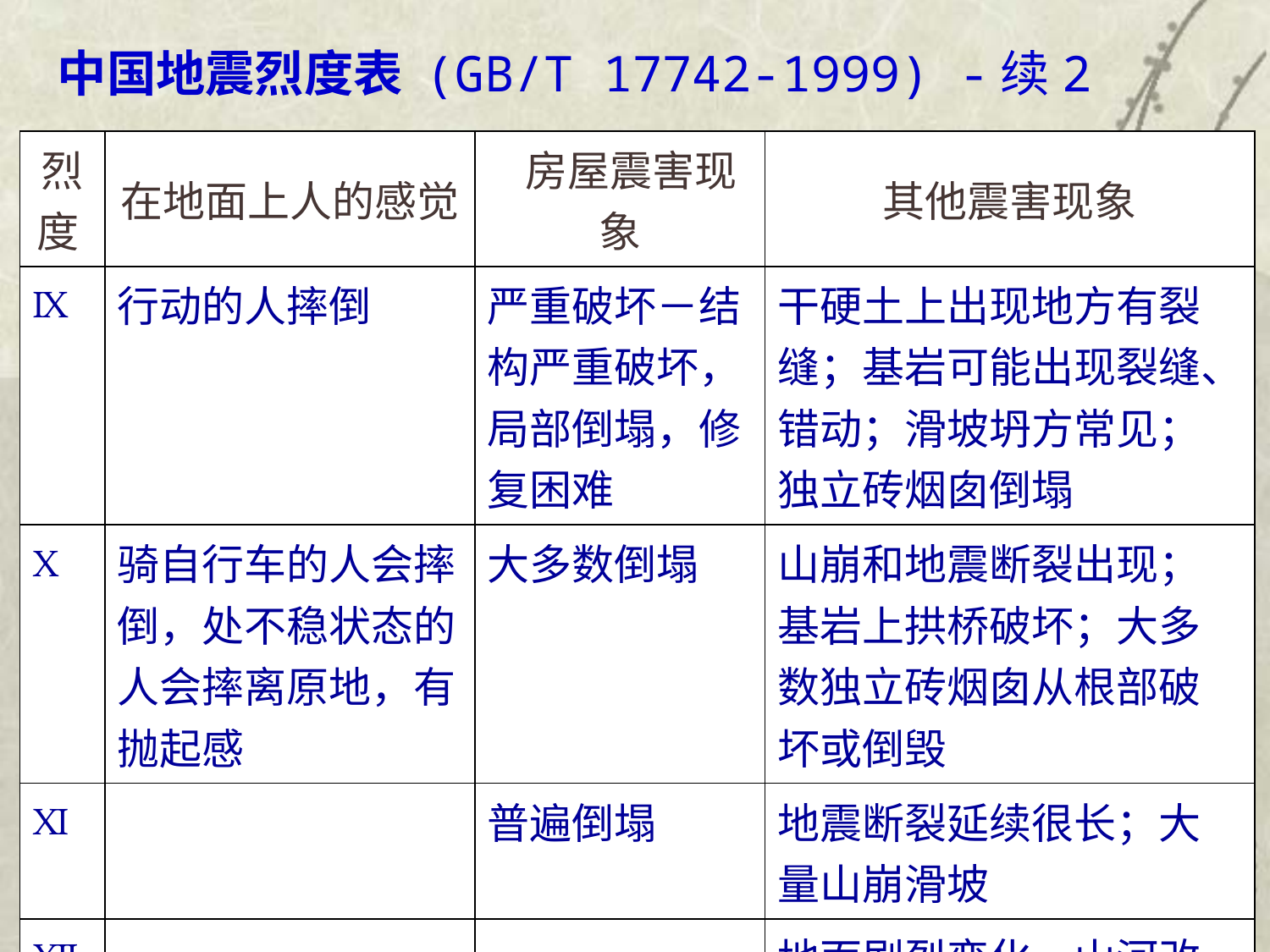

中国地震烈度表 (GB/T 17742-1999) -续2
| 烈度 | 在地面上人的感觉 | 房屋震害现象 | 其他震害现象 |
| --- | --- | --- | --- |
| Ⅸ | 行动的人摔倒 | 严重破坏－结构严重破坏，局部倒塌，修复困难 | 干硬土上出现地方有裂缝；基岩可能出现裂缝、错动；滑坡坍方常见；独立砖烟囱倒塌 |
| Ⅹ | 骑自行车的人会摔倒，处不稳状态的人会摔离原地，有抛起感 | 大多数倒塌 | 山崩和地震断裂出现；基岩上拱桥破坏；大多数独立砖烟囱从根部破坏或倒毁 |
| Ⅺ |  | 普遍倒塌 | 地震断裂延续很长；大量山崩滑坡 |
| Ⅻ |  |  | 地面剧烈变化，山河改观 |